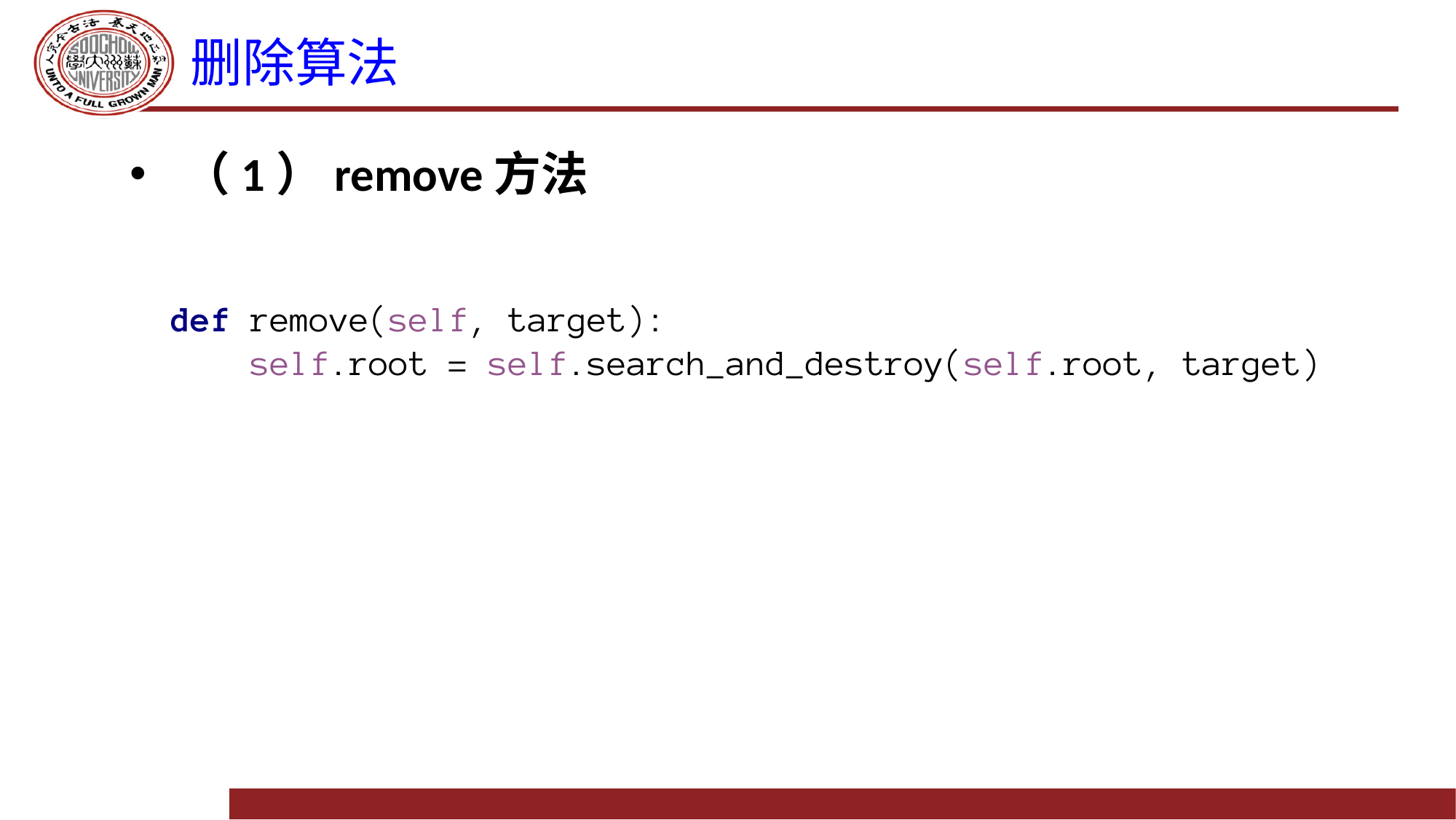

# 删除算法
（1）remove方法

def remove(self, target):
    self.root = self.search_and_destroy(self.root, target)